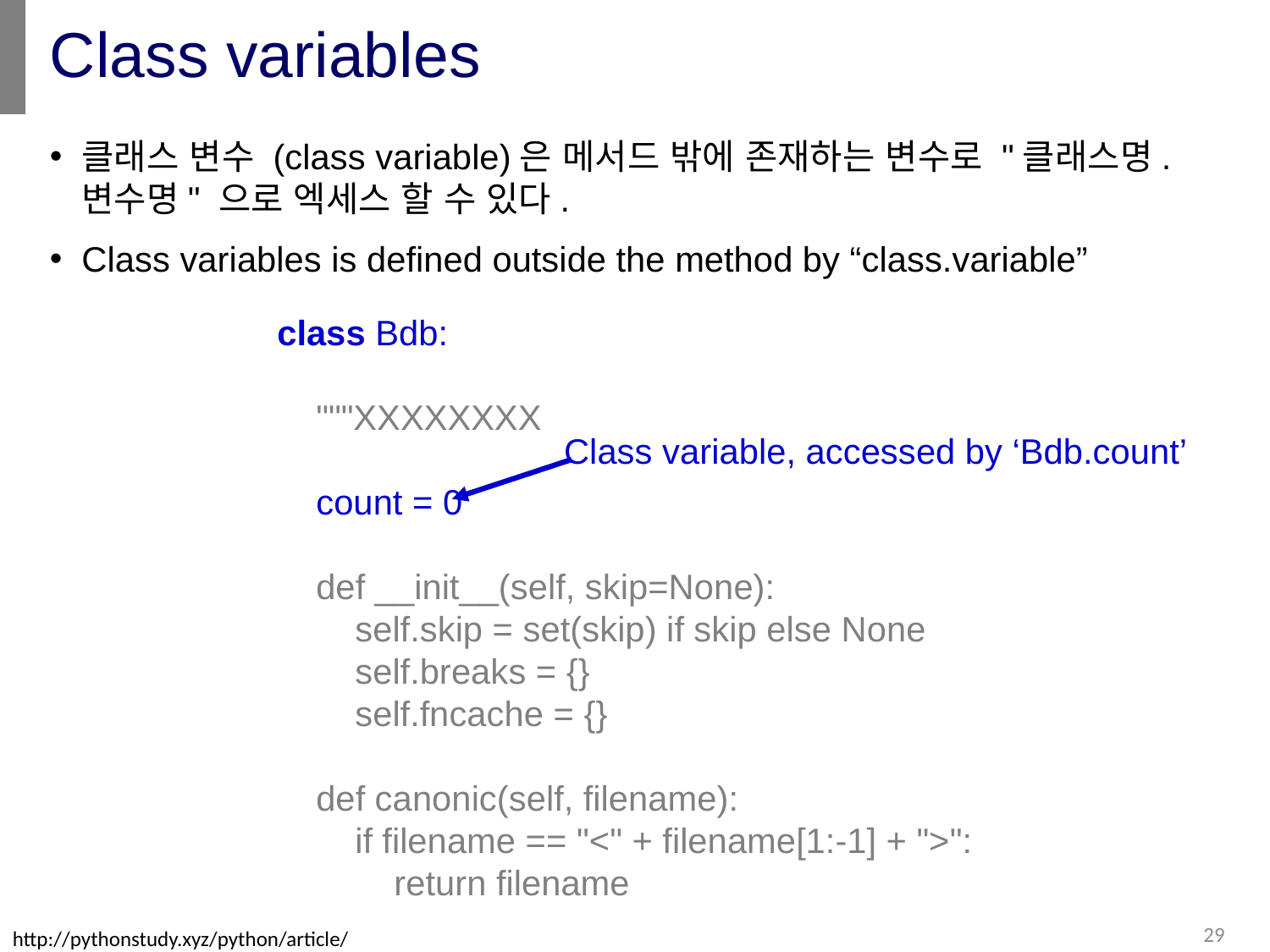

# Class variables
클래스 변수 (class variable)은 메서드 밖에 존재하는 변수로 "클래스명.변수명" 으로 엑세스 할 수 있다.
Class variables is defined outside the method by “class.variable”
class Bdb:

    """XXXXXXXX

    count = 0

    def __init__(self, skip=None):
        self.skip = set(skip) if skip else None
        self.breaks = {}
        self.fncache = {}

    def canonic(self, filename):
        if filename == "<" + filename[1:-1] + ">":
            return filename
Class variable, accessed by ‘Bdb.count’
29
http://pythonstudy.xyz/python/article/